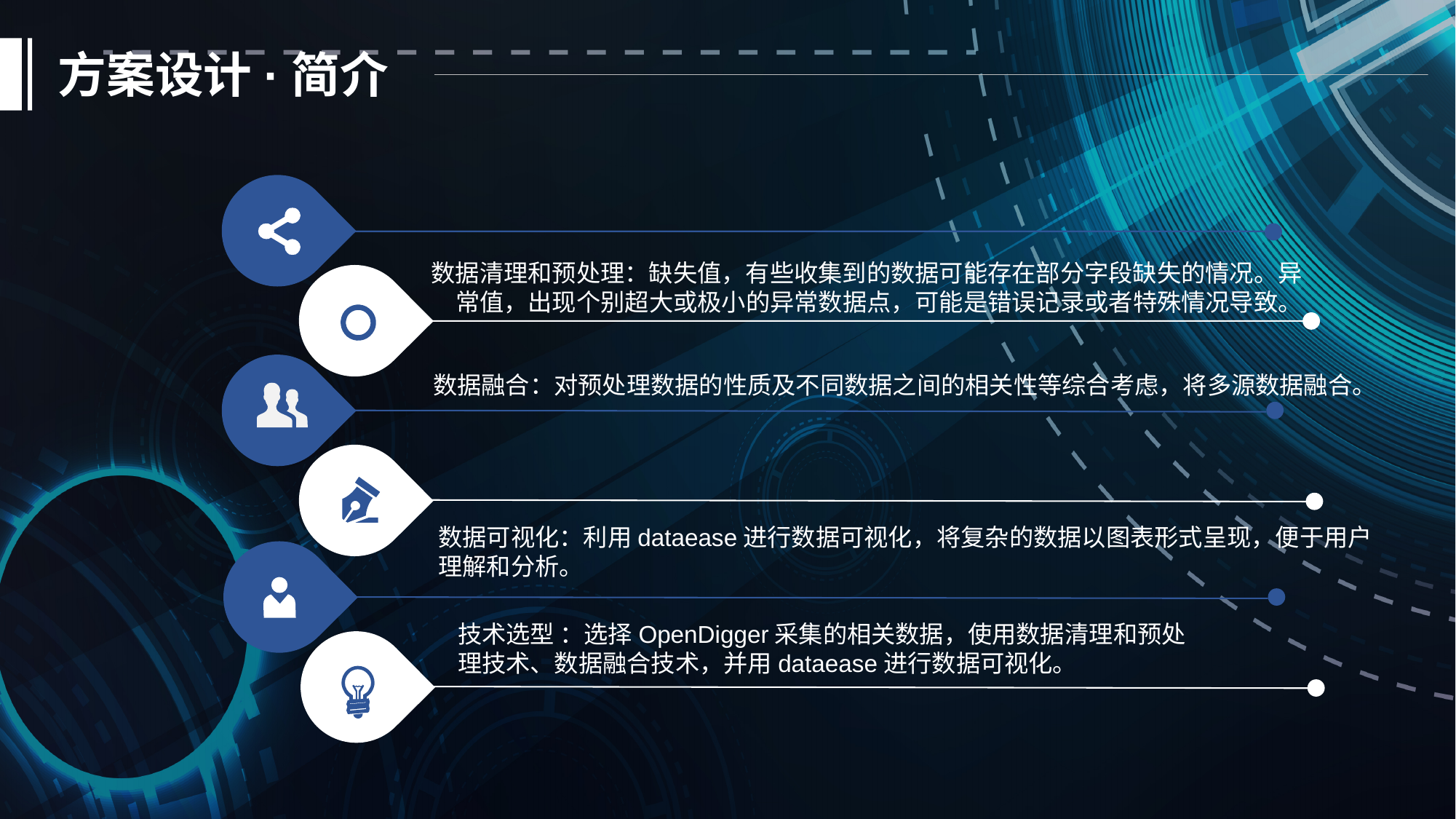

方案设计·简介

数据清理和预处理：缺失值，有些收集到的数据可能存在部分字段缺失的情况。异常值，出现个别超大或极小的异常数据点，可能是错误记录或者特殊情况导致。

数据融合：对预处理数据的性质及不同数据之间的相关性等综合考虑，将多源数据融合。

数据可视化：利用dataease进行数据可视化，将复杂的数据以图表形式呈现，便于用户理解和分析。

技术选型 ：选择OpenDigger采集的相关数据，使用数据清理和预处理技术、数据融合技术，并用dataease进行数据可视化。